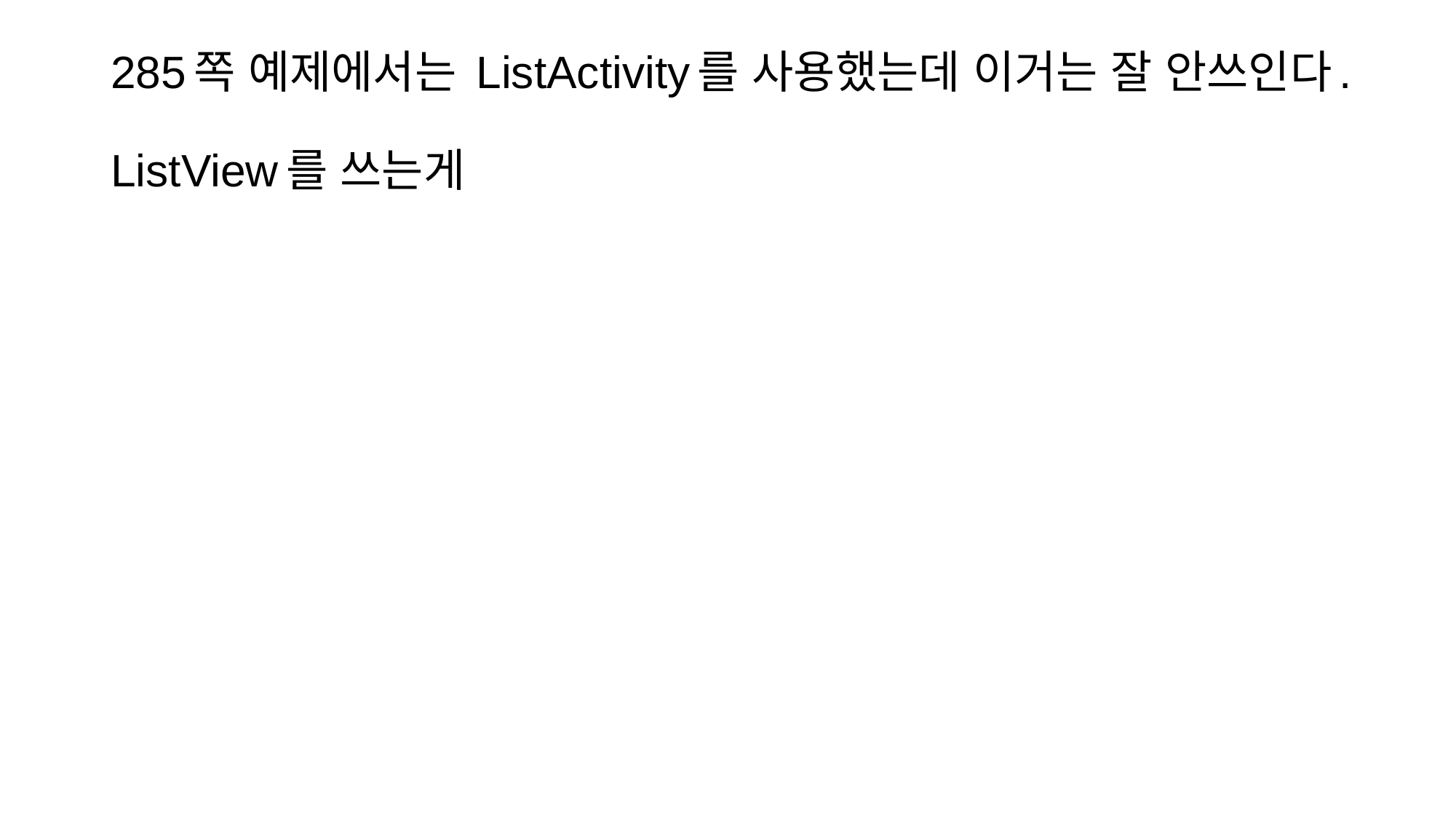

# 285쪽 예제에서는 ListActivity를 사용했는데 이거는 잘 안쓰인다. ListView를 쓰는게